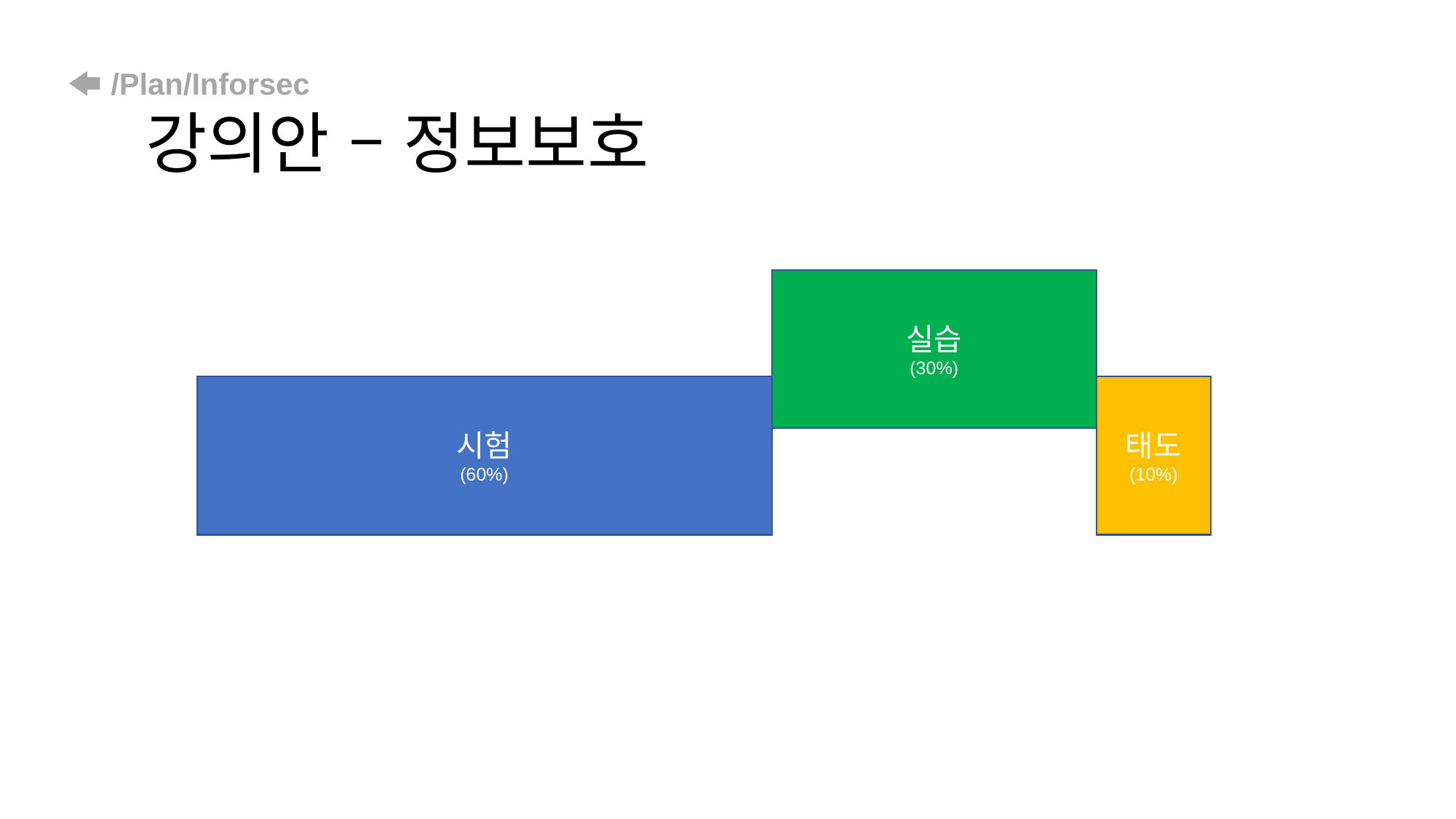

# /Plan/Inforsec 강의안 – 정보보호

실습
(30%)
태도
(10%)
시험
(60%)